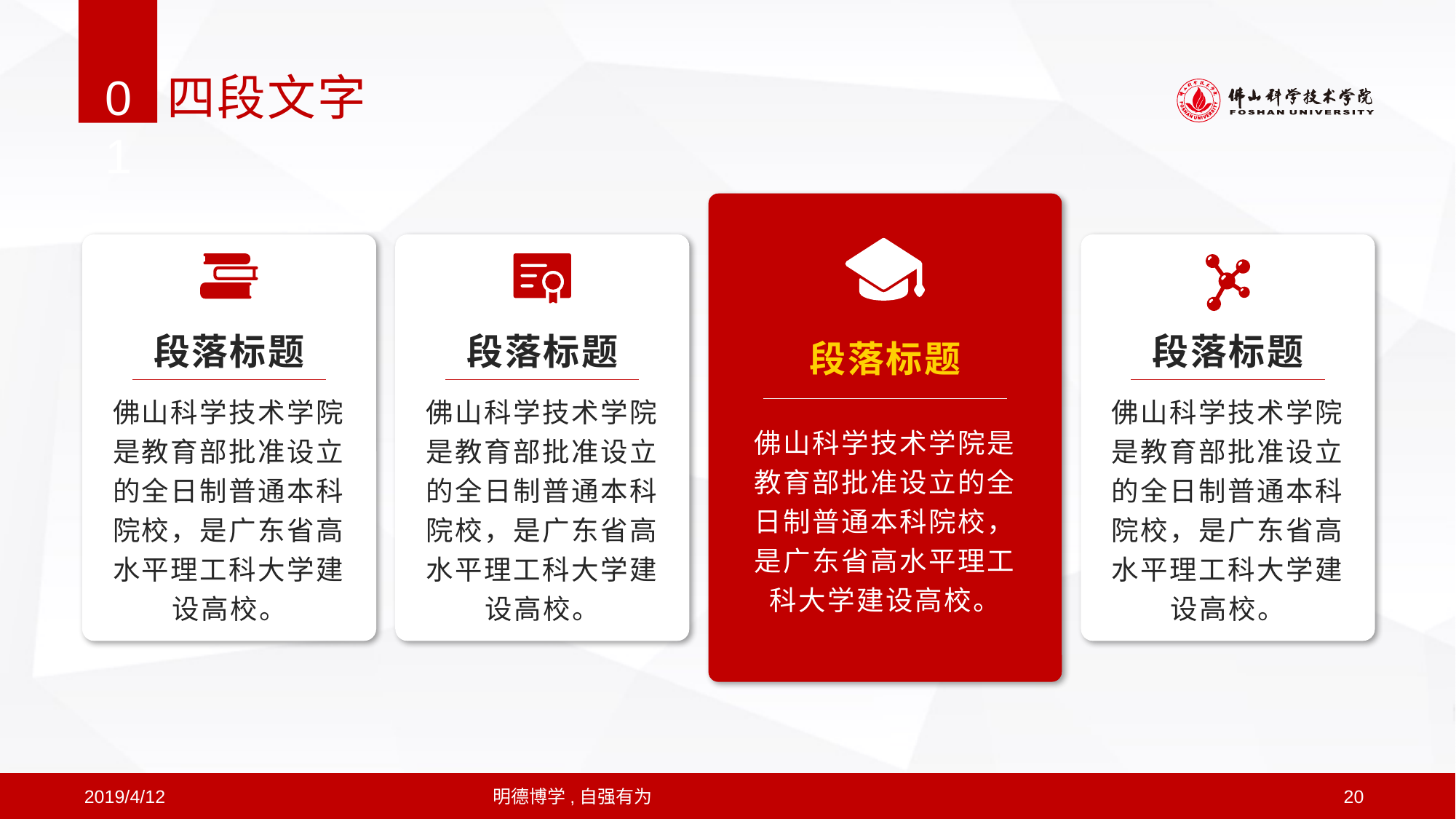

01
四段文字

段落标题
佛山科学技术学院是教育部批准设立的全日制普通本科院校，是广东省高水平理工科大学建设高校。
段落标题
佛山科学技术学院是教育部批准设立的全日制普通本科院校，是广东省高水平理工科大学建设高校。
段落标题
佛山科学技术学院是教育部批准设立的全日制普通本科院校，是广东省高水平理工科大学建设高校。
段落标题
佛山科学技术学院是教育部批准设立的全日制普通本科院校，是广东省高水平理工科大学建设高校。
2019/4/12
明德博学,自强有为
20